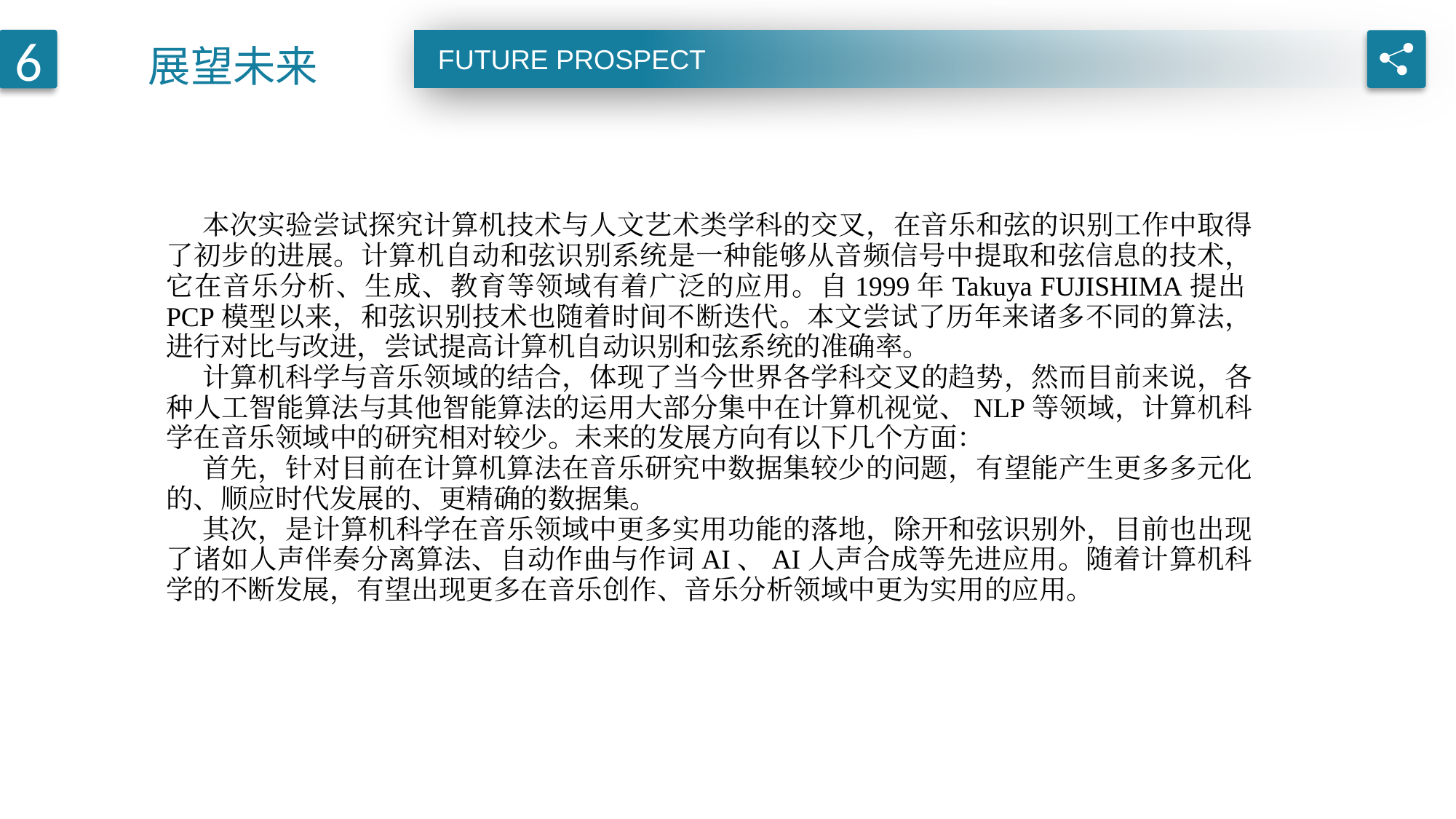

展望未来
6

FUTURE PROSPECT

本次实验尝试探究计算机技术与人文艺术类学科的交叉，在音乐和弦的识别工作中取得了初步的进展。计算机自动和弦识别系统是一种能够从音频信号中提取和弦信息的技术，它在音乐分析、生成、教育等领域有着广泛的应用。自1999年Takuya FUJISHIMA提出PCP模型以来，和弦识别技术也随着时间不断迭代。本文尝试了历年来诸多不同的算法，进行对比与改进，尝试提高计算机自动识别和弦系统的准确率。
计算机科学与音乐领域的结合，体现了当今世界各学科交叉的趋势，然而目前来说，各种人工智能算法与其他智能算法的运用大部分集中在计算机视觉、NLP等领域，计算机科学在音乐领域中的研究相对较少。未来的发展方向有以下几个方面：
首先，针对目前在计算机算法在音乐研究中数据集较少的问题，有望能产生更多多元化的、顺应时代发展的、更精确的数据集。
其次，是计算机科学在音乐领域中更多实用功能的落地，除开和弦识别外，目前也出现了诸如人声伴奏分离算法、自动作曲与作词AI、AI人声合成等先进应用。随着计算机科学的不断发展，有望出现更多在音乐创作、音乐分析领域中更为实用的应用。